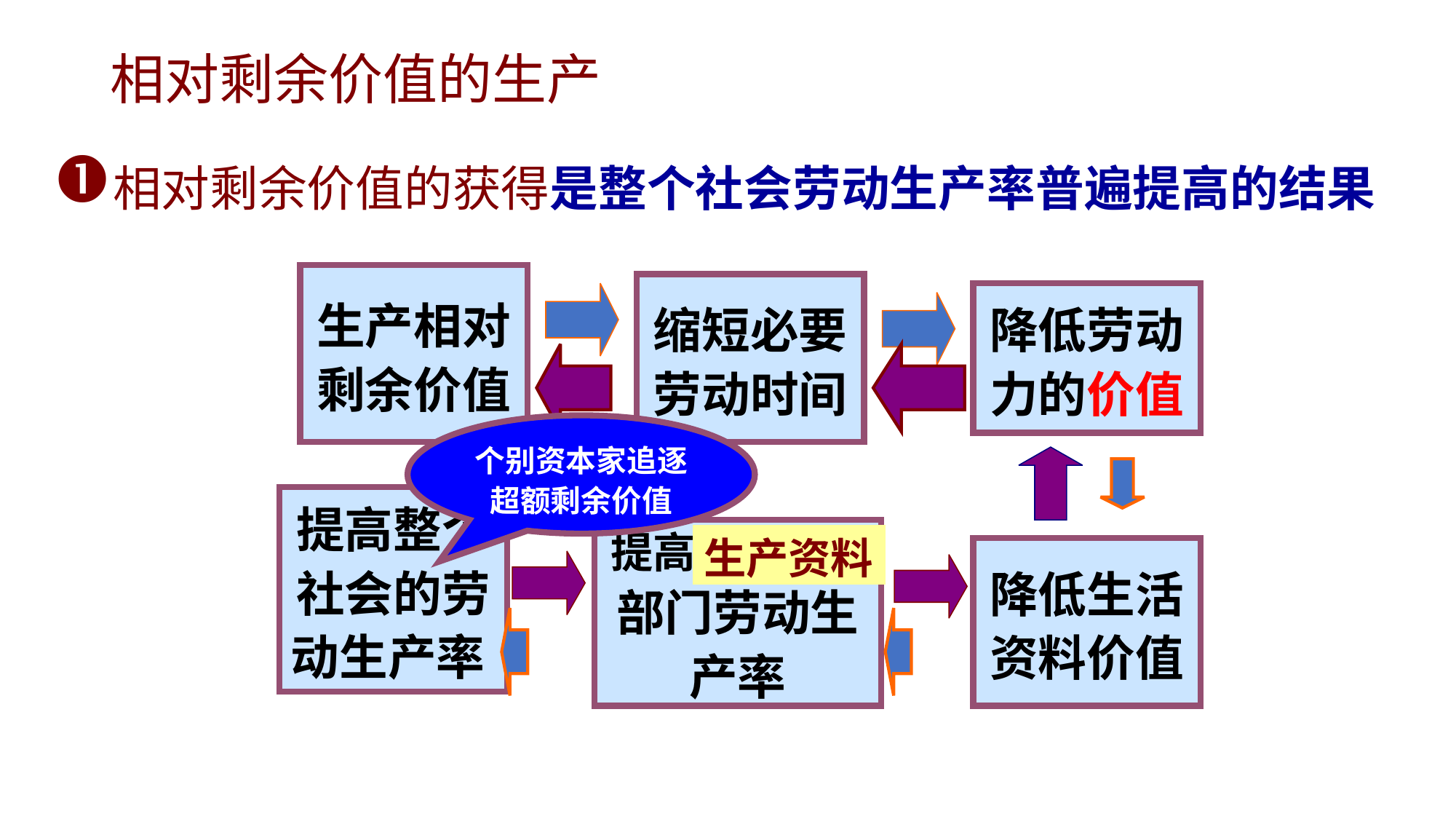

相对剩余价值的生产

相对剩余价值的获得是整个社会劳动生产率普遍提高的结果
生产相对剩余价值
缩短必要劳动时间

降低劳动力的价值

个别资本家追逐超额剩余价值

提高整个社会的劳动生产率
提高生活资料部门劳动生产率
生产资料
降低生活资料价值